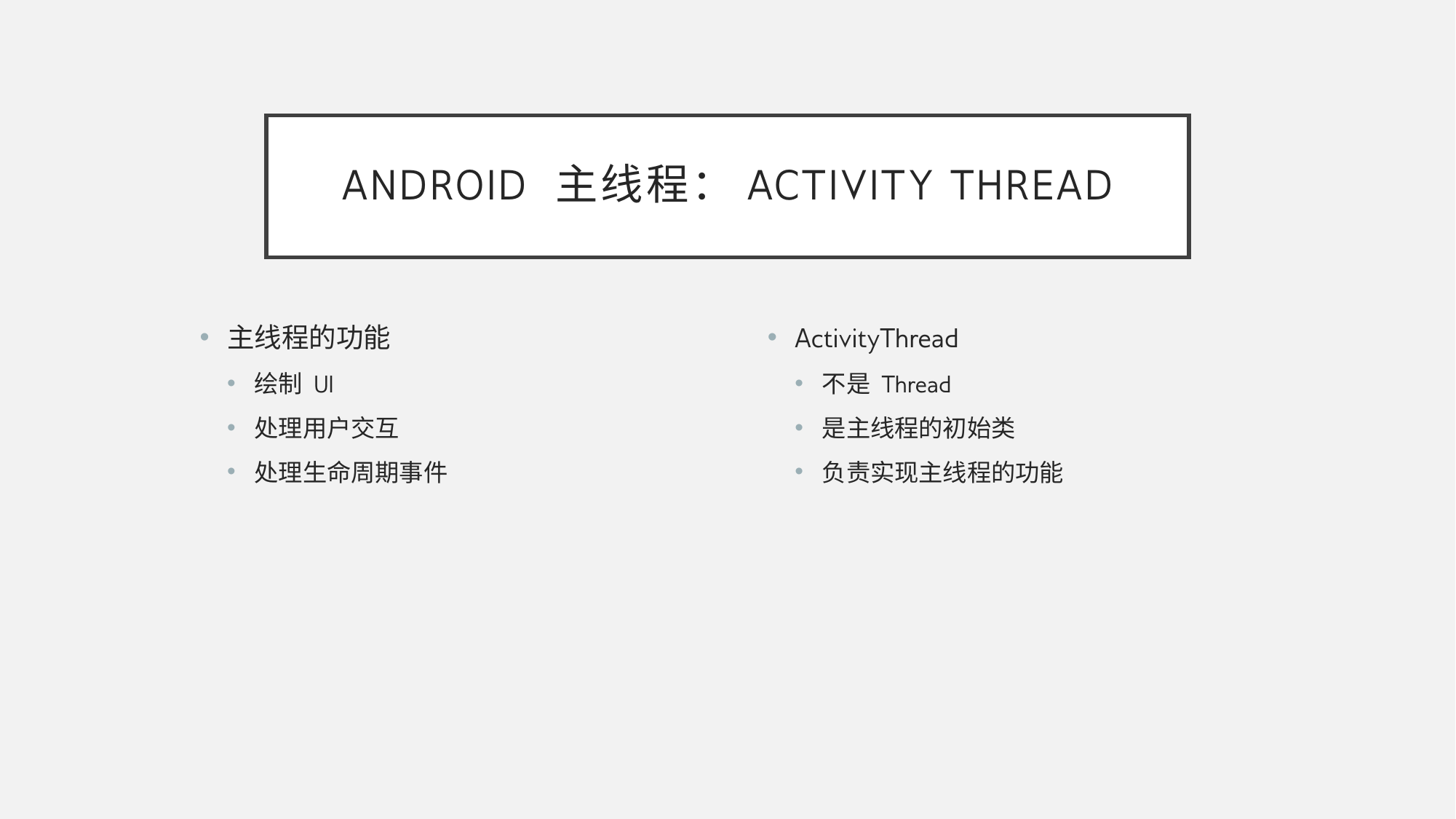

# Android 主线程：Activity Thread
主线程的功能
绘制 UI
处理用户交互
处理生命周期事件
ActivityThread
不是 Thread
是主线程的初始类
负责实现主线程的功能